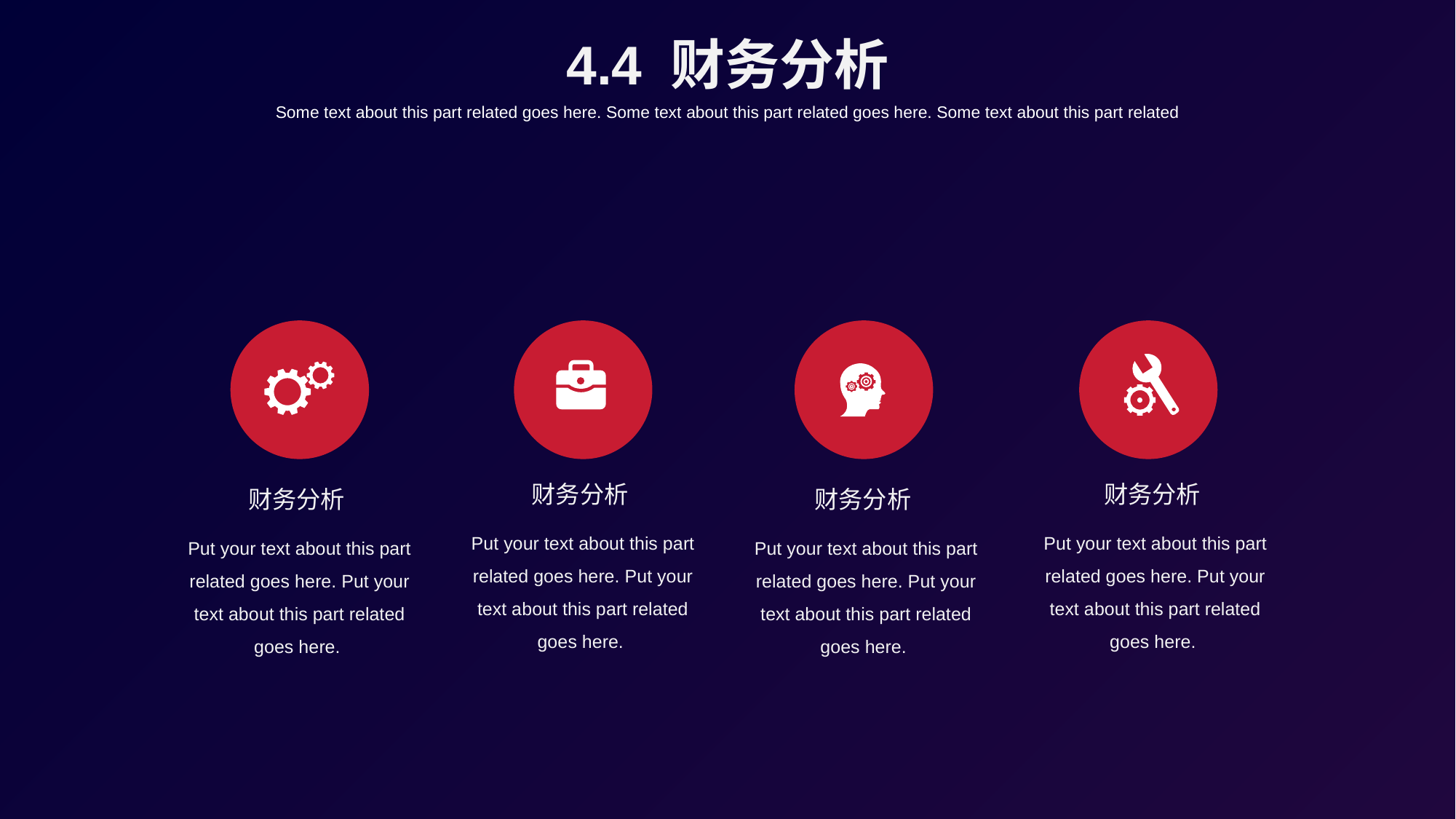

4.4 财务分析
Some text about this part related goes here. Some text about this part related goes here. Some text about this part related

财务分析
Put your text about this part related goes here. Put your text about this part related goes here.
财务分析
Put your text about this part related goes here. Put your text about this part related goes here.
财务分析
Put your text about this part related goes here. Put your text about this part related goes here.
财务分析
Put your text about this part related goes here. Put your text about this part related goes here.